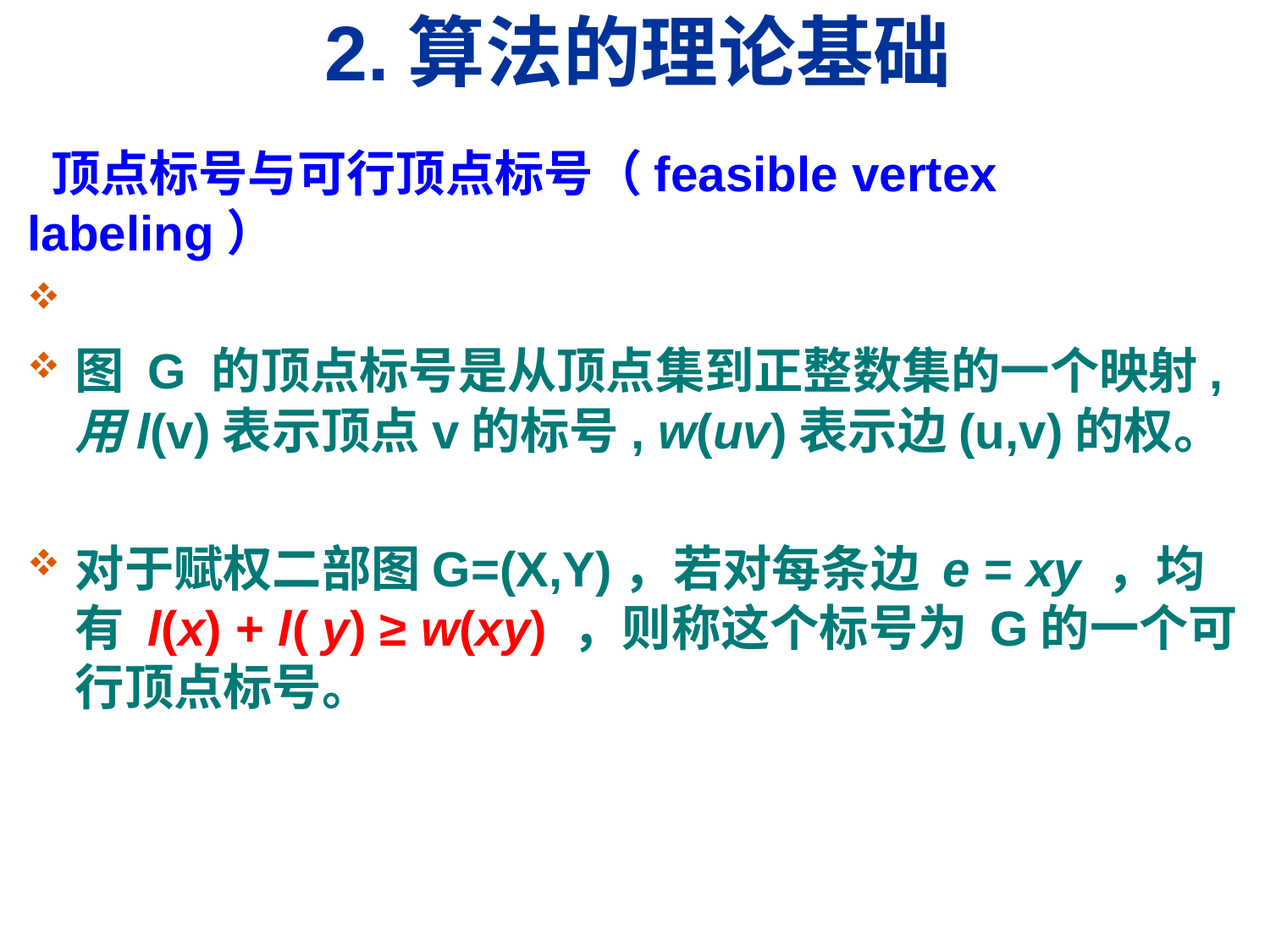

# 2.算法的理论基础
 顶点标号与可行顶点标号（feasible vertex labeling）

图 G 的顶点标号是从顶点集到正整数集的一个映射, 用l(v)表示顶点v的标号, w(uv)表示边(u,v)的权。

对于赋权二部图G=(X,Y)，若对每条边 e = xy ，均有 l(x) + l( y) ≥ w(xy) ，则称这个标号为 G的一个可行顶点标号。